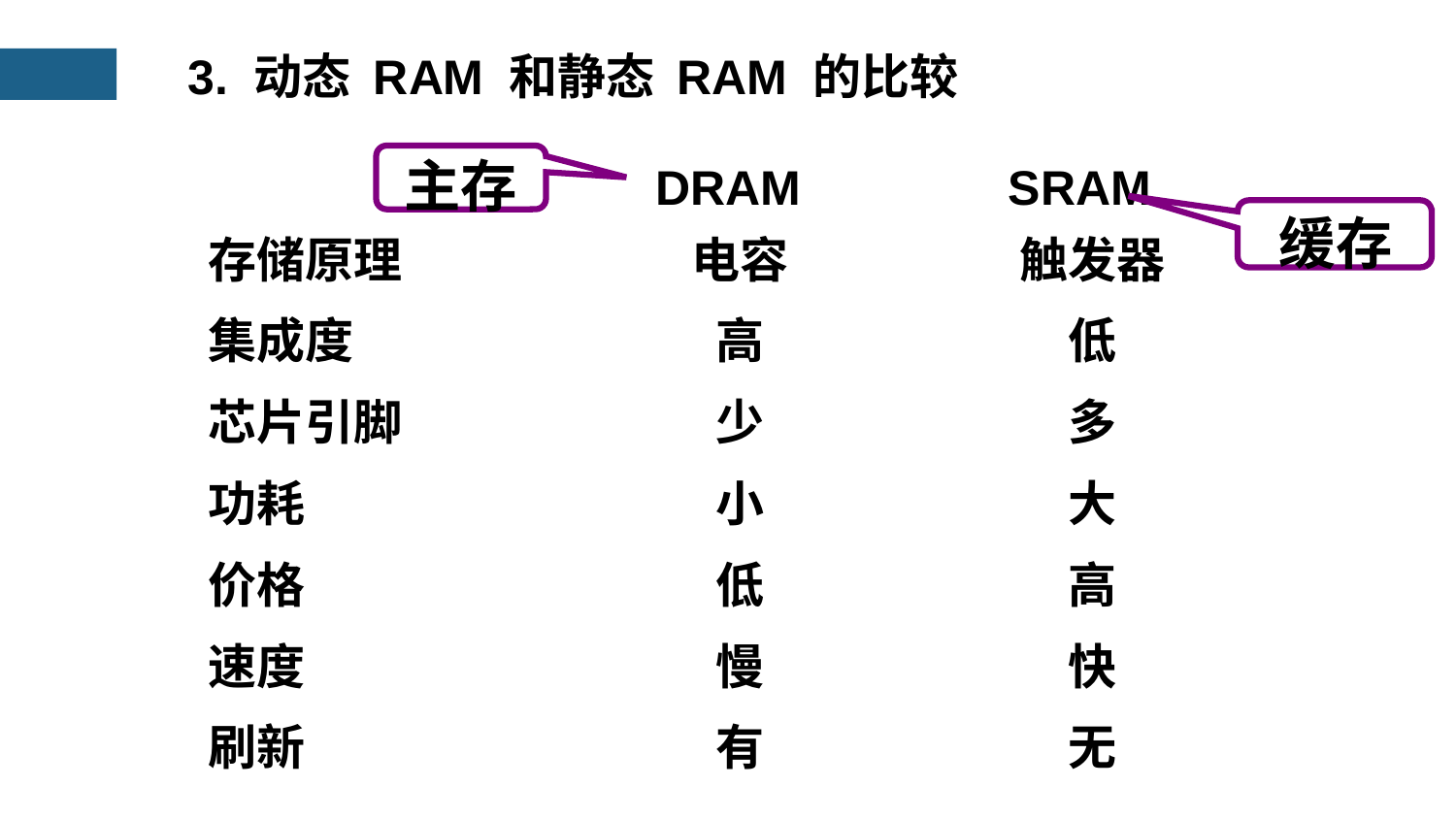

3. 动态 RAM 和静态 RAM 的比较
主存

DRAM
SRAM

缓存
电容
触发器
存储原理
高
低
集成度
少
多
芯片引脚
小
大
功耗
低
高
价格
慢
快
速度
有
无
刷新